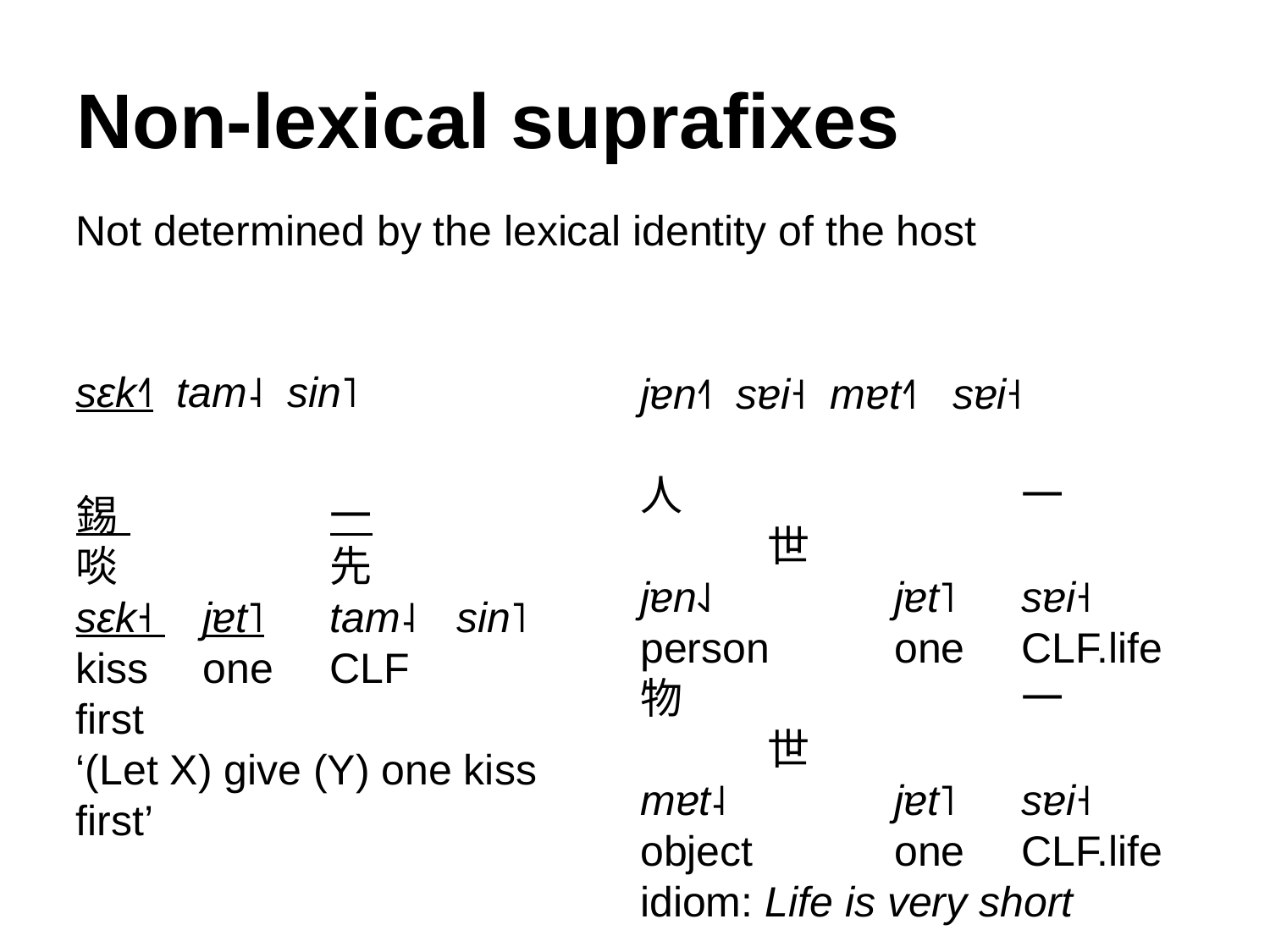

# Non-lexical suprafixes
Not determined by the lexical identity of the host
sɛk˧˥  tam˨  sin˥
jɐn˧˥  sɐi˧  mɐt˧˥   sɐi˧

人			一		世
jɐn˨˩ 		jɐt˥ 	sɐi˧
person 	one	clf.life
物			一		世
mɐt˨ 		jɐt˥ 	sɐi˧
object 		one	clf.life
idiom: Life is very short
錫 		一		啖		先
sɛk˧ 	jɐt˥ 	tam˨ 	sin˥
kiss 	one	clf 		first
‘(Let X) give (Y) one kiss first’